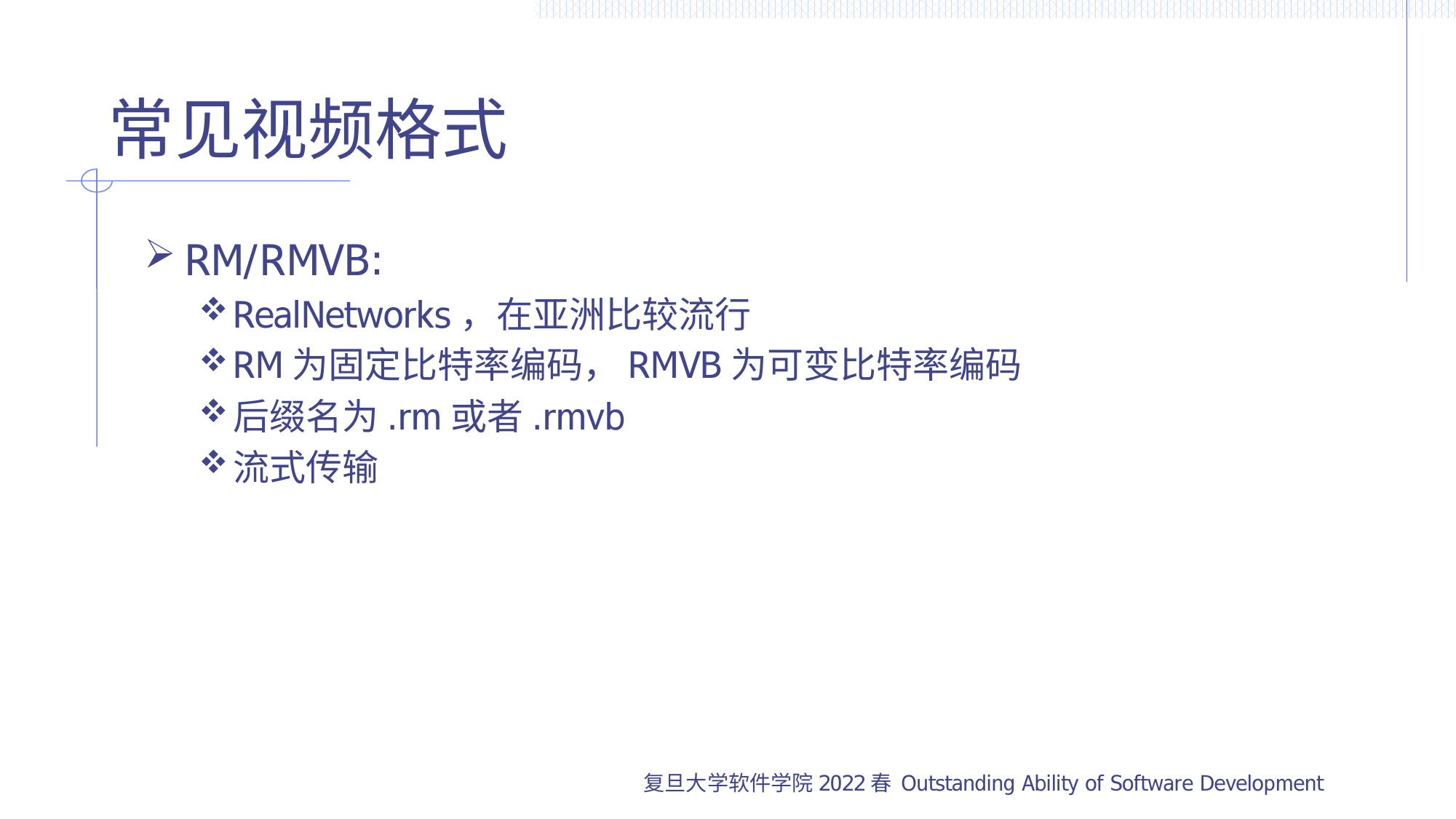

# 常见视频格式
RM/RMVB:
RealNetworks，在亚洲比较流行
RM为固定比特率编码，RMVB为可变比特率编码
后缀名为.rm或者.rmvb
流式传输